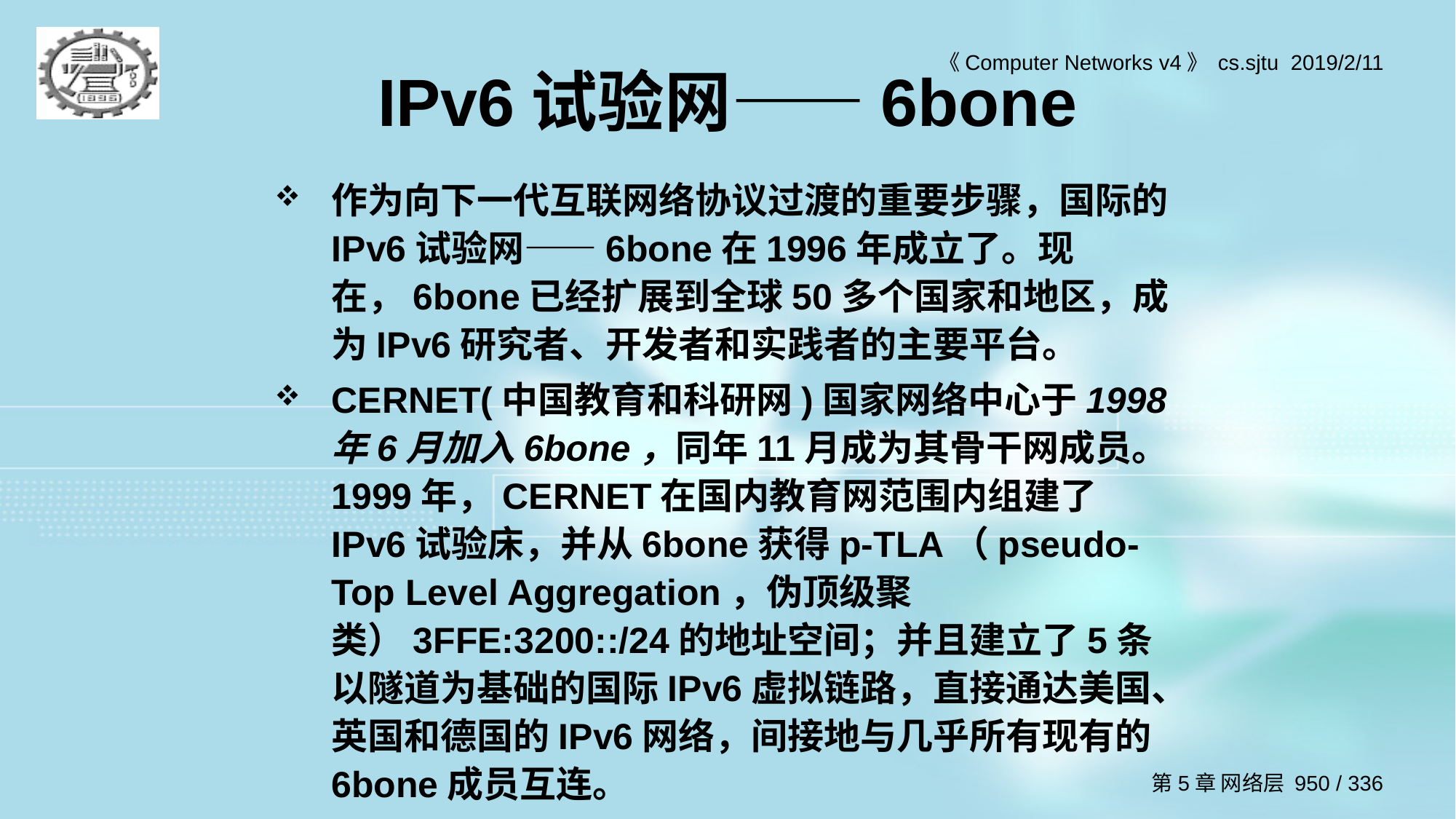

# IPv6试验网——6bone
作为向下一代互联网络协议过渡的重要步骤，国际的IPv6试验网——6bone在1996年成立了。现在，6bone已经扩展到全球50多个国家和地区，成为IPv6研究者、开发者和实践者的主要平台。
CERNET(中国教育和科研网)国家网络中心于1998年6月加入6bone，同年11月成为其骨干网成员。1999年，CERNET在国内教育网范围内组建了IPv6试验床，并从6bone获得p-TLA（pseudo-Top Level Aggregation，伪顶级聚类）3FFE:3200::/24的地址空间；并且建立了5条以隧道为基础的国际IPv6虚拟链路，直接通达美国、英国和德国的IPv6网络，间接地与几乎所有现有的6bone成员互连。